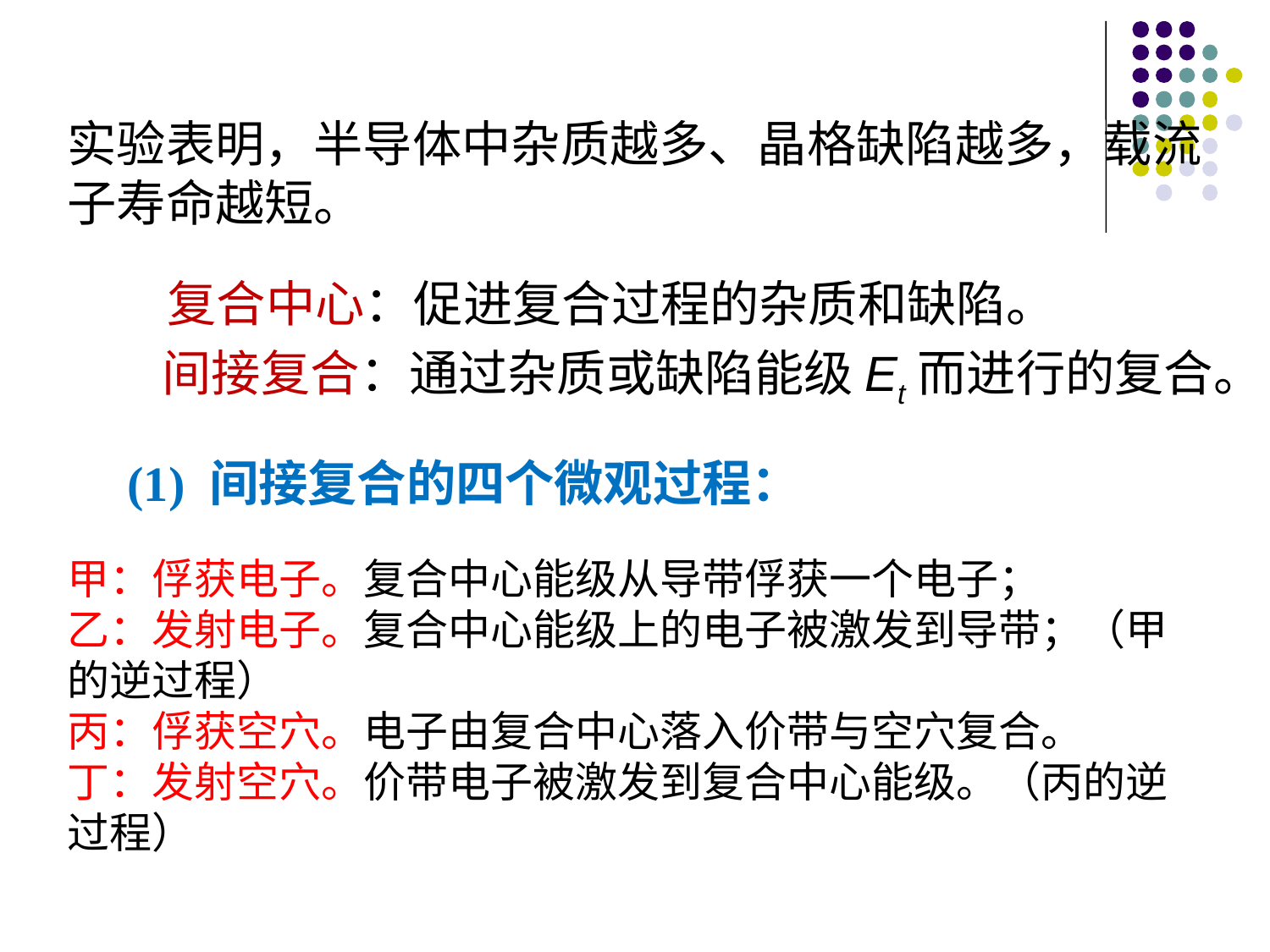

3、间接复合
实验表明，半导体中杂质越多、晶格缺陷越多，载流子寿命越短。
复合中心：促进复合过程的杂质和缺陷。
间接复合：通过杂质或缺陷能级Et而进行的复合。
(1) 间接复合的四个微观过程：
甲：俘获电子。复合中心能级从导带俘获一个电子；
乙：发射电子。复合中心能级上的电子被激发到导带；（甲的逆过程）
丙：俘获空穴。电子由复合中心落入价带与空穴复合。
丁：发射空穴。价带电子被激发到复合中心能级。（丙的逆过程）